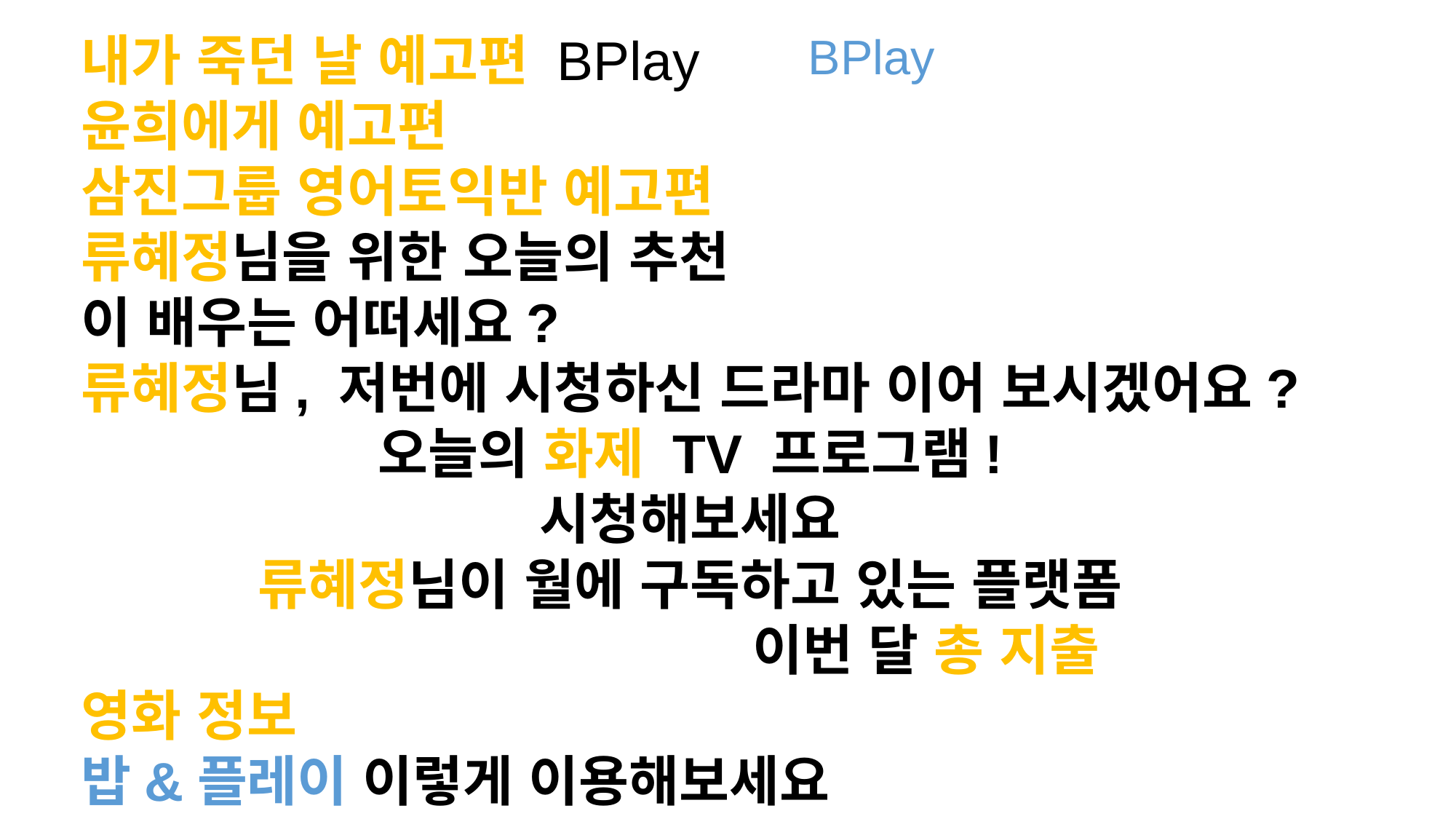

내가 죽던 날 예고편 BPlay
윤희에게 예고편
삼진그룹 영어토익반 예고편
류혜정님을 위한 오늘의 추천
이 배우는 어떠세요?
류혜정님, 저번에 시청하신 드라마 이어 보시겠어요?
오늘의 화제 TV 프로그램!
시청해보세요
류혜정님이 월에 구독하고 있는 플랫폼
                              이번 달 총 지출
영화 정보
밥&플레이 이렇게 이용해보세요

BPlay
< >